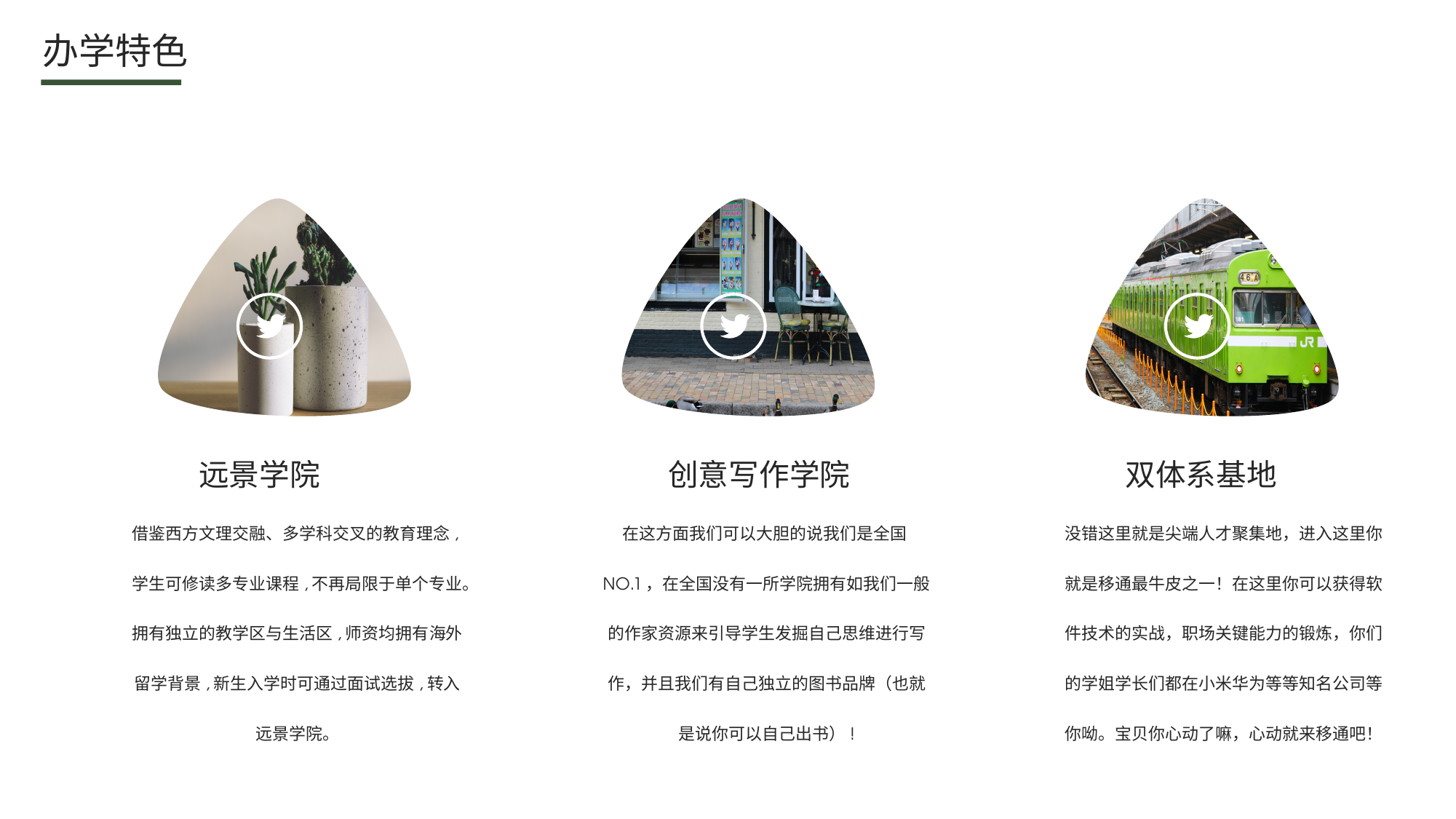

办学特色

远景学院
创意写作学院
双体系基地
借鉴西方文理交融、多学科交叉的教育理念,学生可修读多专业课程,不再局限于单个专业。拥有独立的教学区与生活区,师资均拥有海外留学背景,新生入学时可通过面试选拔,转入远景学院。
在这方面我们可以大胆的说我们是全国NO.1，在全国没有一所学院拥有如我们一般的作家资源来引导学生发掘自己思维进行写作，并且我们有自己独立的图书品牌（也就是说你可以自己出书）!
没错这里就是尖端人才聚集地，进入这里你就是移通最牛皮之一！在这里你可以获得软件技术的实战，职场关键能力的锻炼，你们的学姐学长们都在小米华为等等知名公司等你呦。宝贝你心动了嘛，心动就来移通吧！